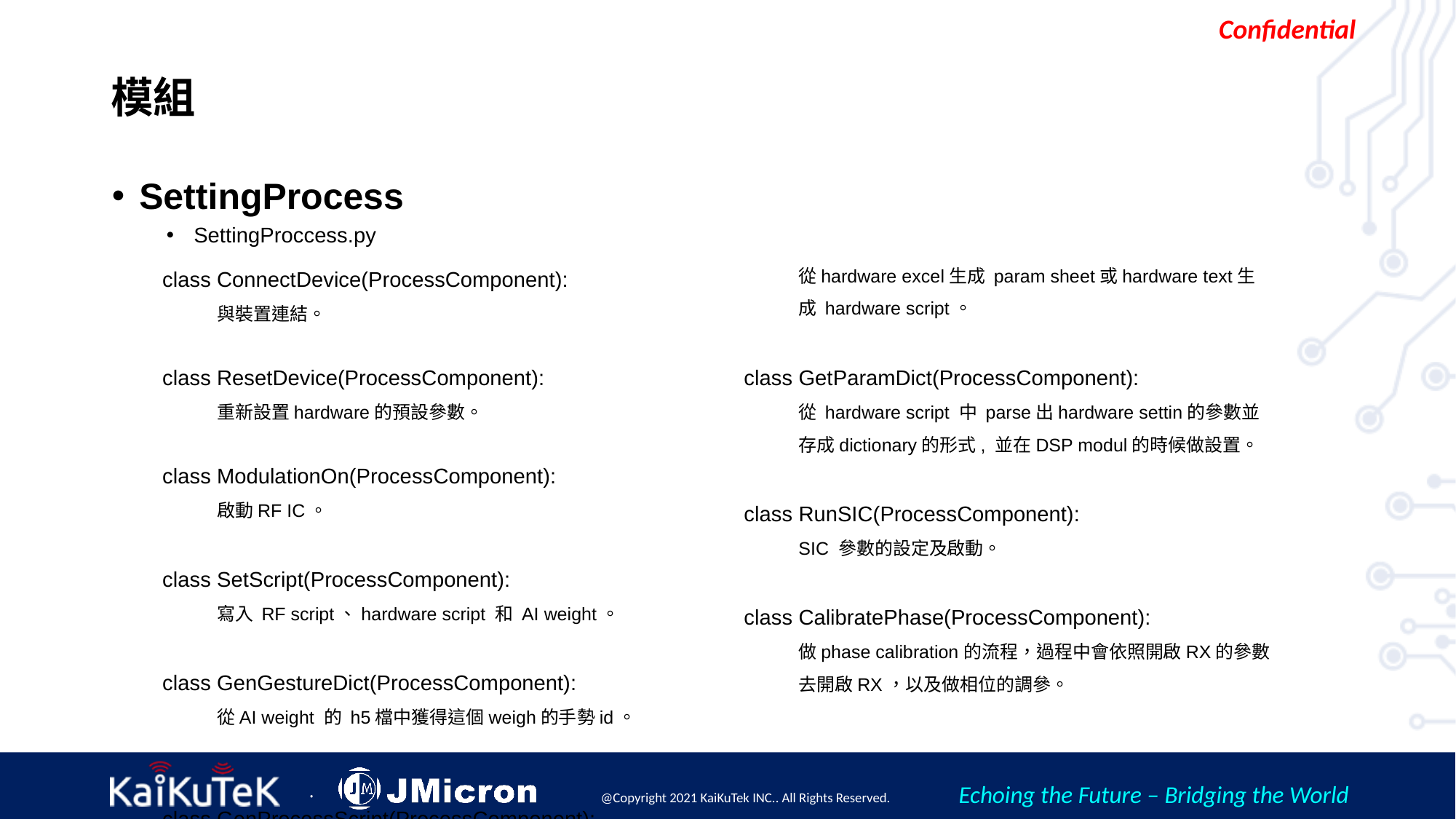

# 模組
SettingProcess
SettingProccess.py

class ConnectDevice(ProcessComponent):
與裝置連結。

class ResetDevice(ProcessComponent):
重新設置hardware的預設參數。

class ModulationOn(ProcessComponent):
啟動RF IC。

class SetScript(ProcessComponent):
寫入 RF script、hardware script 和 AI weight。

class GenGestureDict(ProcessComponent):
從AI weight 的 h5檔中獲得這個weigh的手勢id。

class GenProcessScript(ProcessComponent):
從hardware excel生成 param sheet或hardware text生成 hardware script。

class GetParamDict(ProcessComponent):
從 hardware script 中 parse出hardware settin的參數並存成dictionary的形式, 並在DSP modul的時候做設置。

class RunSIC(ProcessComponent):
SIC 參數的設定及啟動。

class CalibratePhase(ProcessComponent):
做phase calibration的流程，過程中會依照開啟RX的參數
去開啟RX，以及做相位的調參。